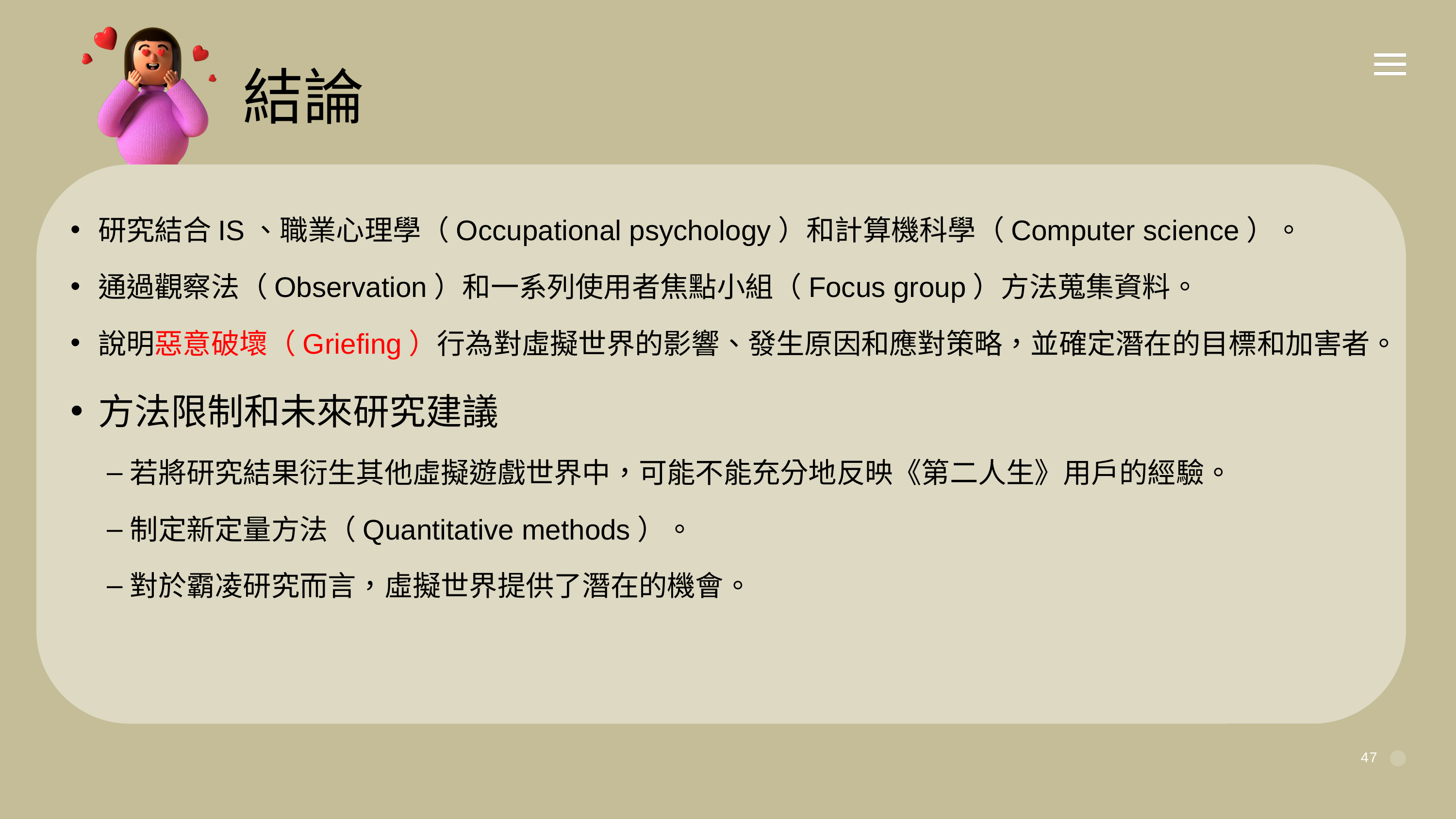

結論

研究結合IS、職業心理學（Occupational psychology）和計算機科學（Computer science）。
通過觀察法（Observation）和一系列使用者焦點小組（Focus group）方法蒐集資料。
說明惡意破壞（Griefing）行為對虛擬世界的影響、發生原因和應對策略，並確定潛在的目標和加害者。
方法限制和未來研究建議
若將研究結果衍生其他虛擬遊戲世界中，可能不能充分地反映《第二人生》用戶的經驗。
制定新定量方法（Quantitative methods）。
對於霸凌研究而言，虛擬世界提供了潛在的機會。

47